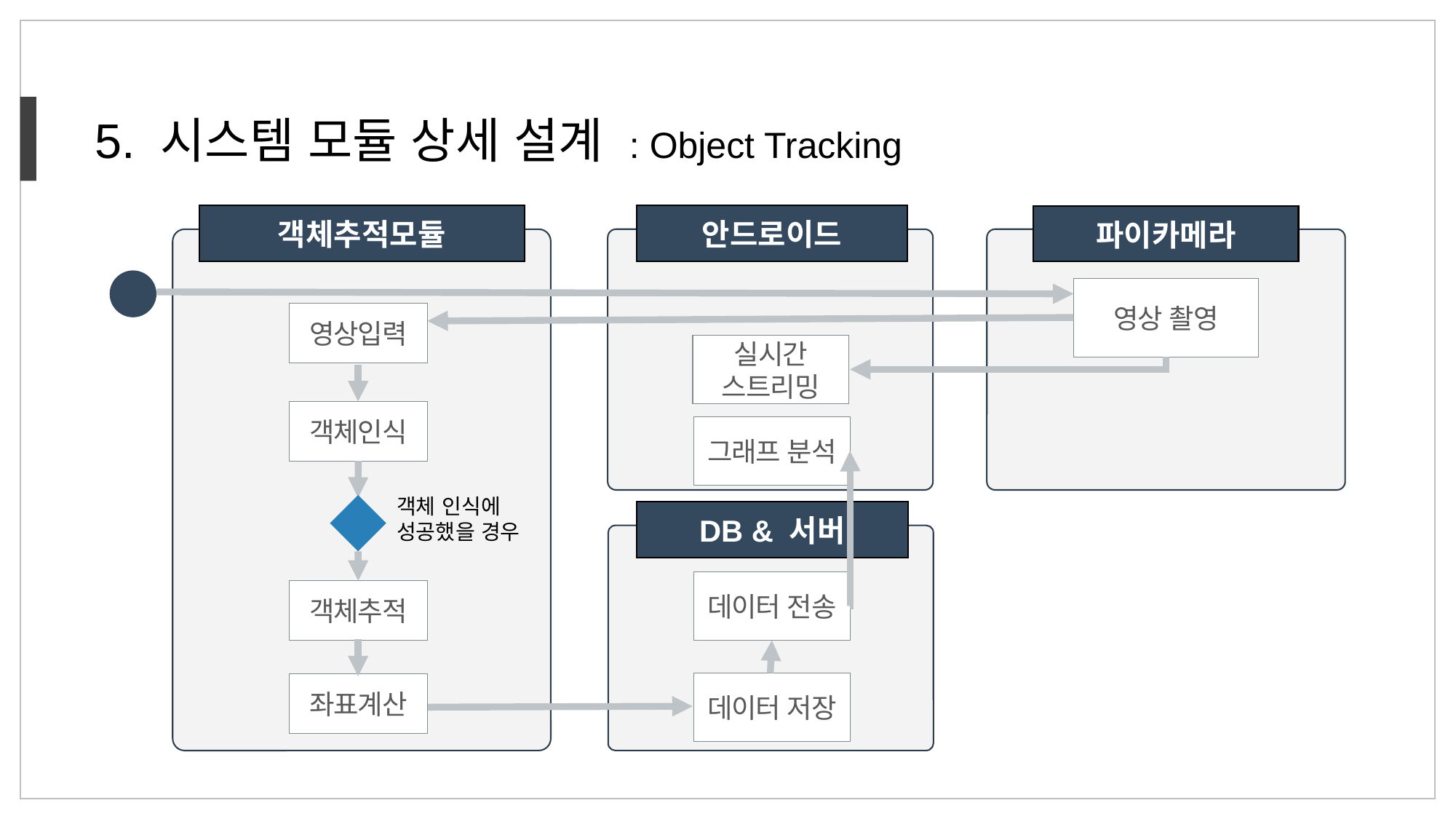

5. 시스템 모듈 상세 설계 : Object Tracking

객체추적모듈

안드로이드

파이카메라

영상 촬영
영상입력
실시간 스트리밍
객체인식
그래프 분석
객체 인식에
성공했을 경우

DB & 서버

데이터 전송
객체추적
데이터 저장
좌표계산